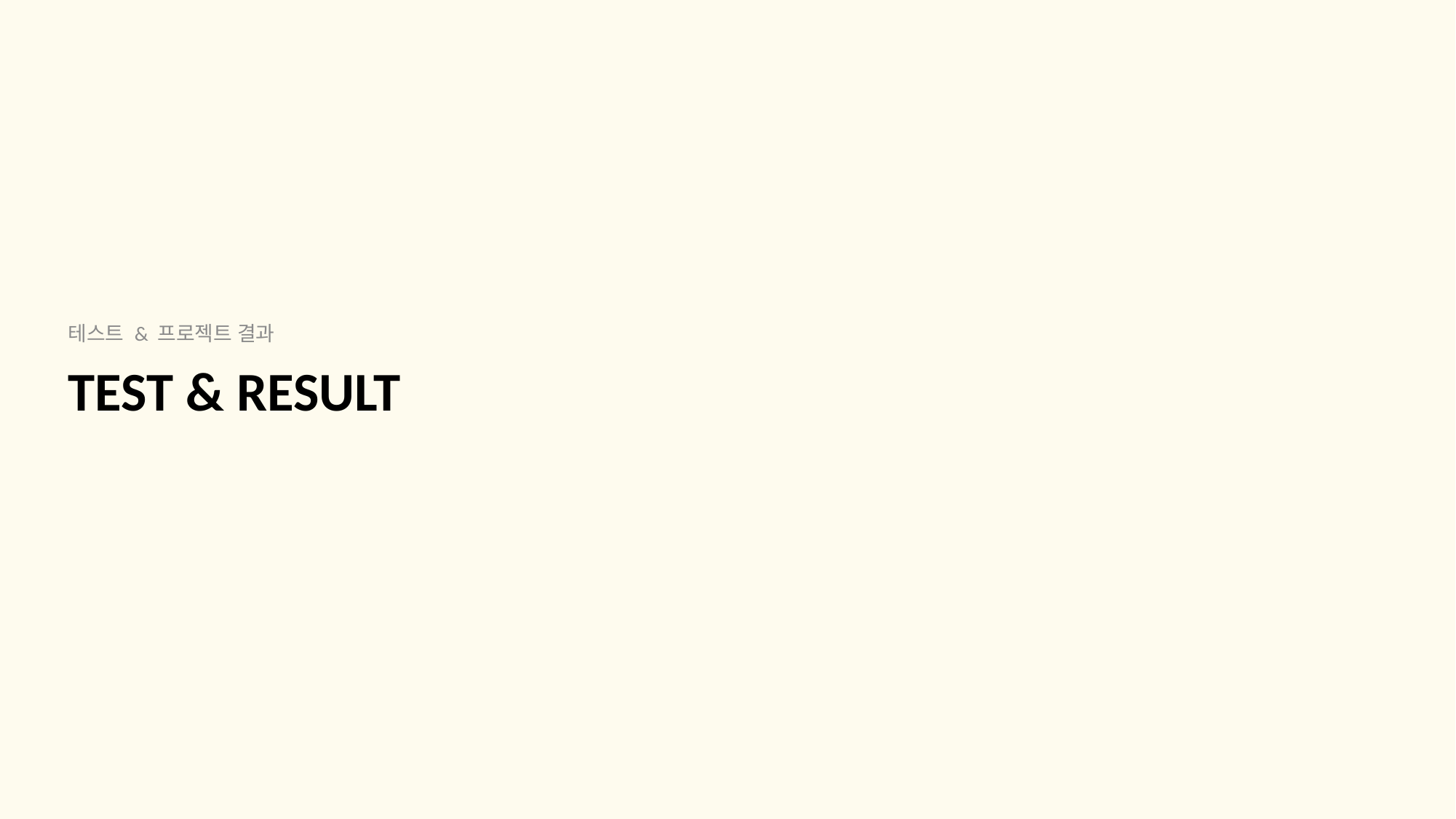

테스트 & 프로젝트 결과
# test & result